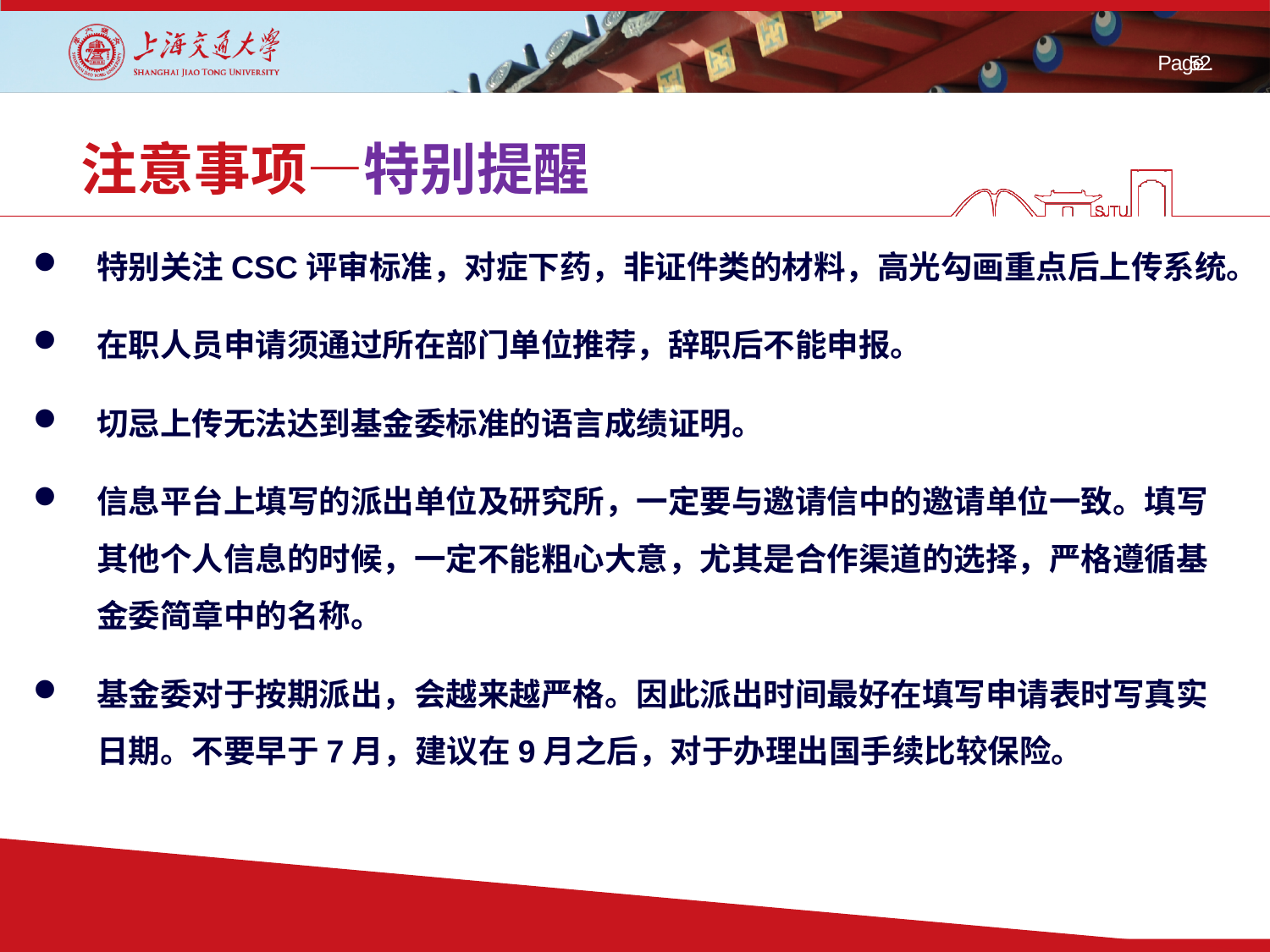

# 注意事项—特别提醒

特别关注CSC评审标准，对症下药，非证件类的材料，高光勾画重点后上传系统。
在职人员申请须通过所在部门单位推荐，辞职后不能申报。
切忌上传无法达到基金委标准的语言成绩证明。
信息平台上填写的派出单位及研究所，一定要与邀请信中的邀请单位一致。填写其他个人信息的时候，一定不能粗心大意，尤其是合作渠道的选择，严格遵循基金委简章中的名称。
基金委对于按期派出，会越来越严格。因此派出时间最好在填写申请表时写真实日期。不要早于7月，建议在9月之后，对于办理出国手续比较保险。